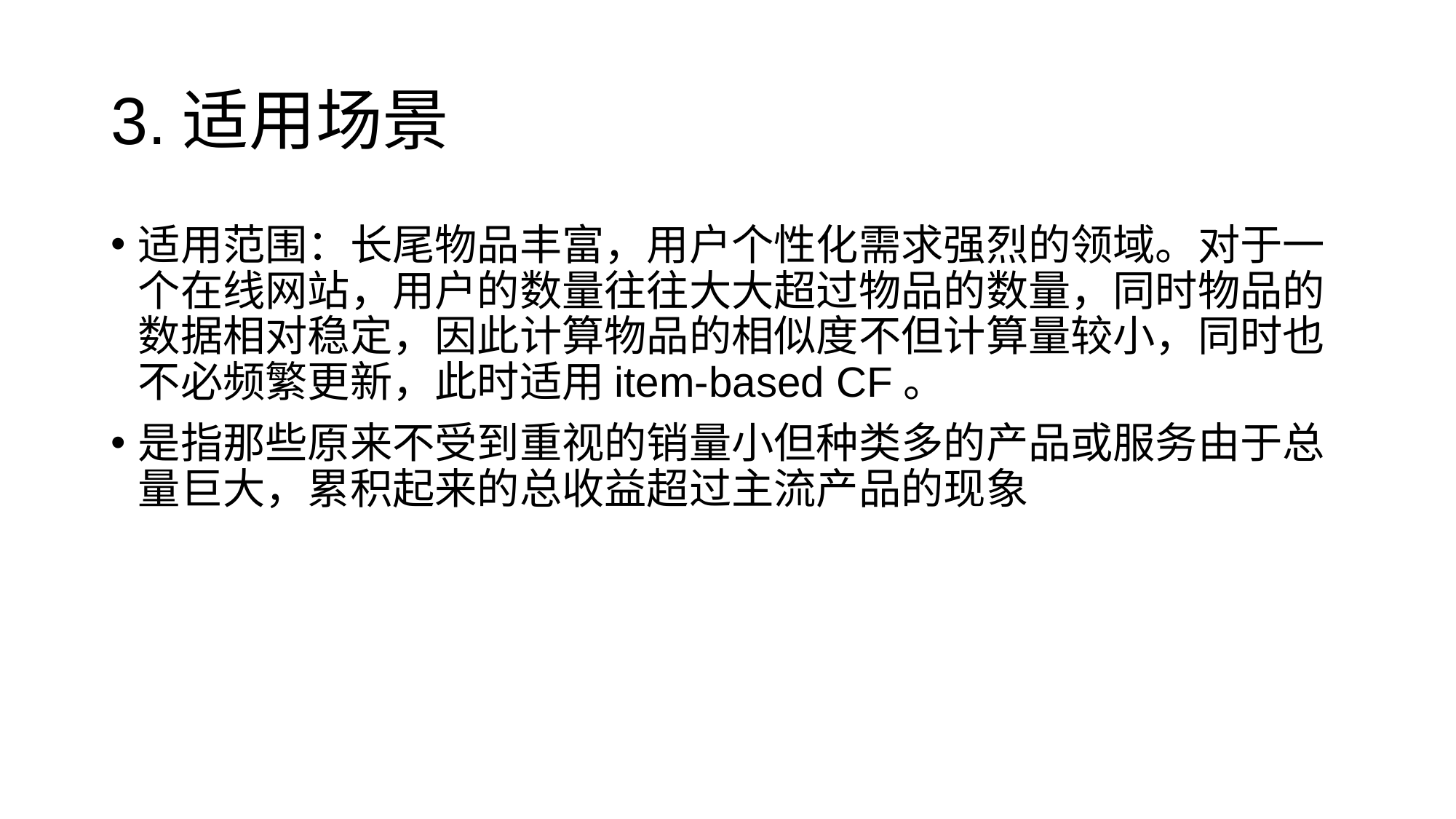

# 3.适用场景
适用范围：长尾物品丰富，用户个性化需求强烈的领域。对于一个在线网站，用户的数量往往大大超过物品的数量，同时物品的数据相对稳定，因此计算物品的相似度不但计算量较小，同时也不必频繁更新，此时适用item-based CF。
是指那些原来不受到重视的销量小但种类多的产品或服务由于总量巨大，累积起来的总收益超过主流产品的现象